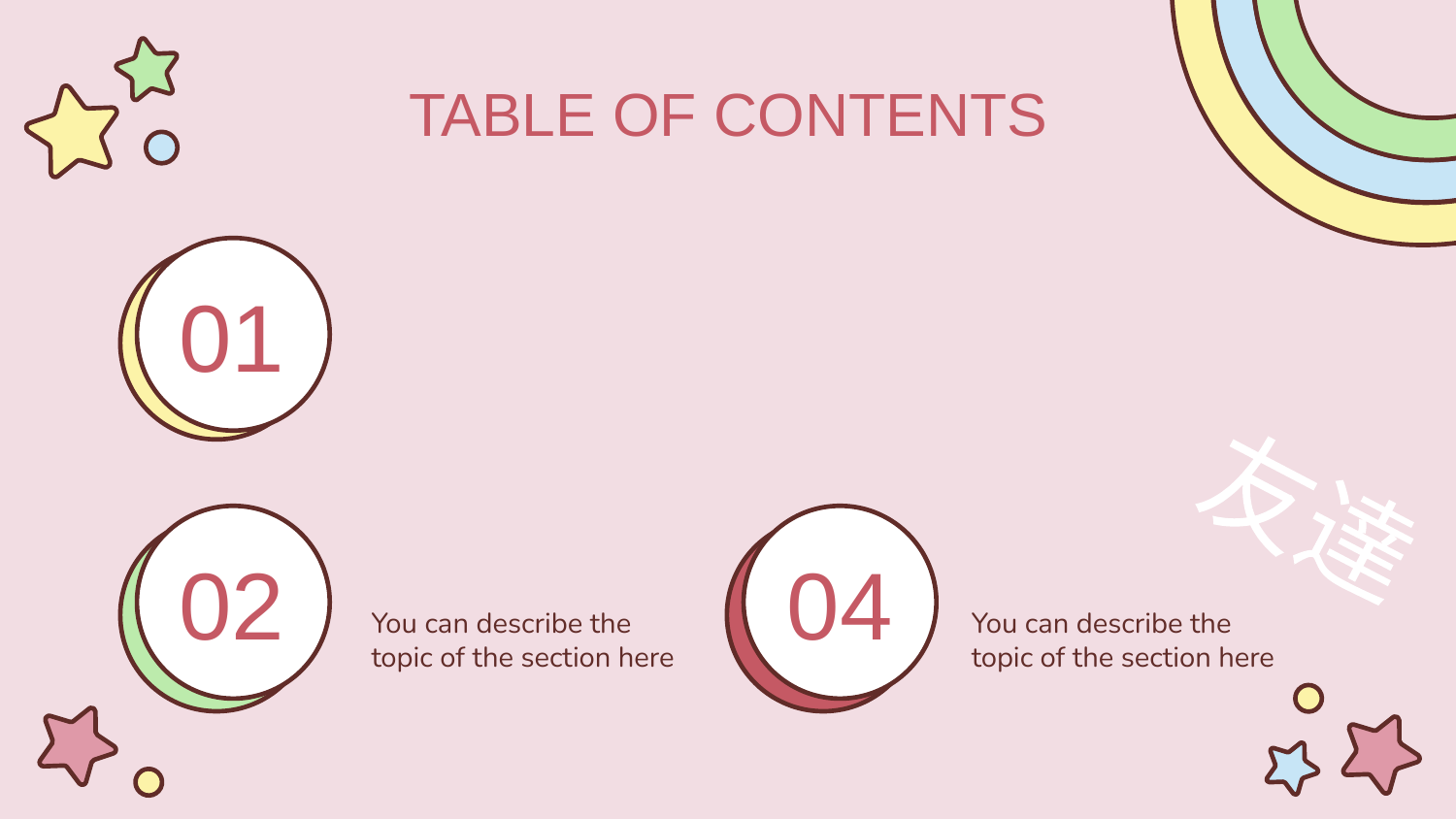

TABLE OF CONTENTS

# 01

友達

02
04
You can describe the topic of the section here
You can describe the topic of the section here